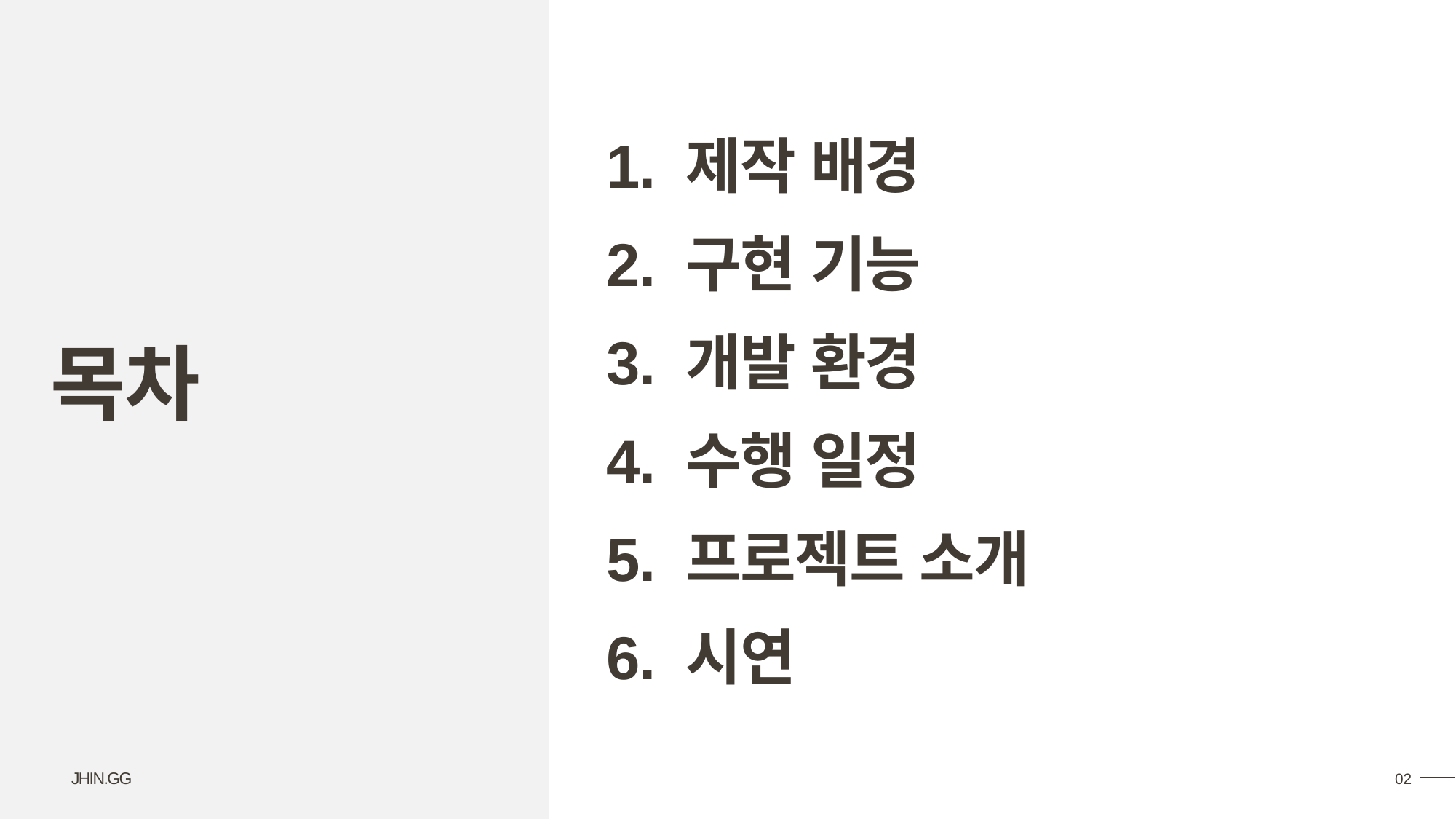

1. 제작 배경
2. 구현 기능
3. 개발 환경
4. 수행 일정
5. 프로젝트 소개
6. 시연
목차
02
JHIN.GG